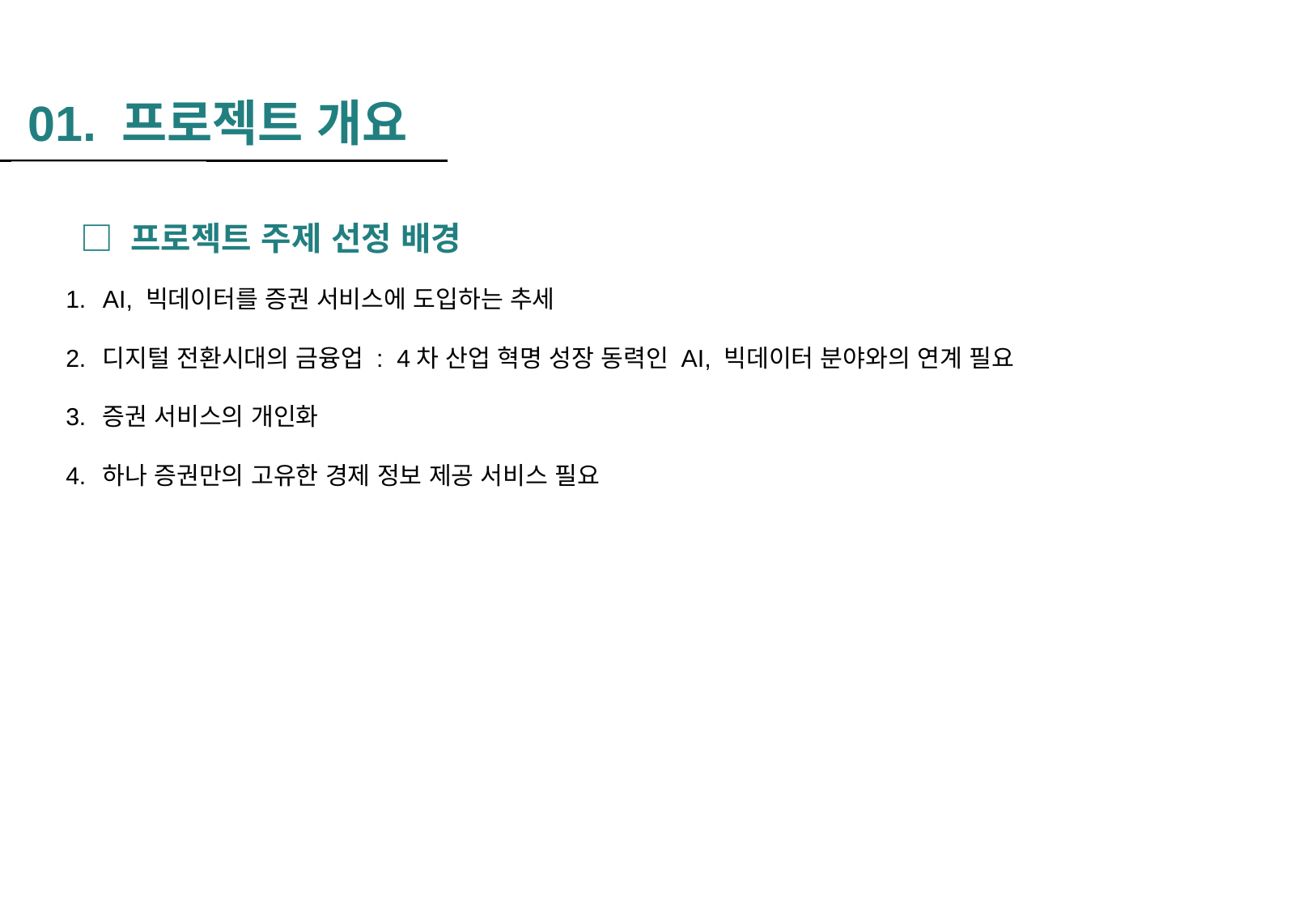

01. 프로젝트 개요

□ 프로젝트 주제 선정 배경

AI, 빅데이터를 증권 서비스에 도입하는 추세

디지털 전환시대의 금융업 :  4차 산업 혁명 성장 동력인 AI, 빅데이터 분야와의 연계 필요

증권 서비스의 개인화

하나 증권만의 고유한 경제 정보 제공 서비스 필요